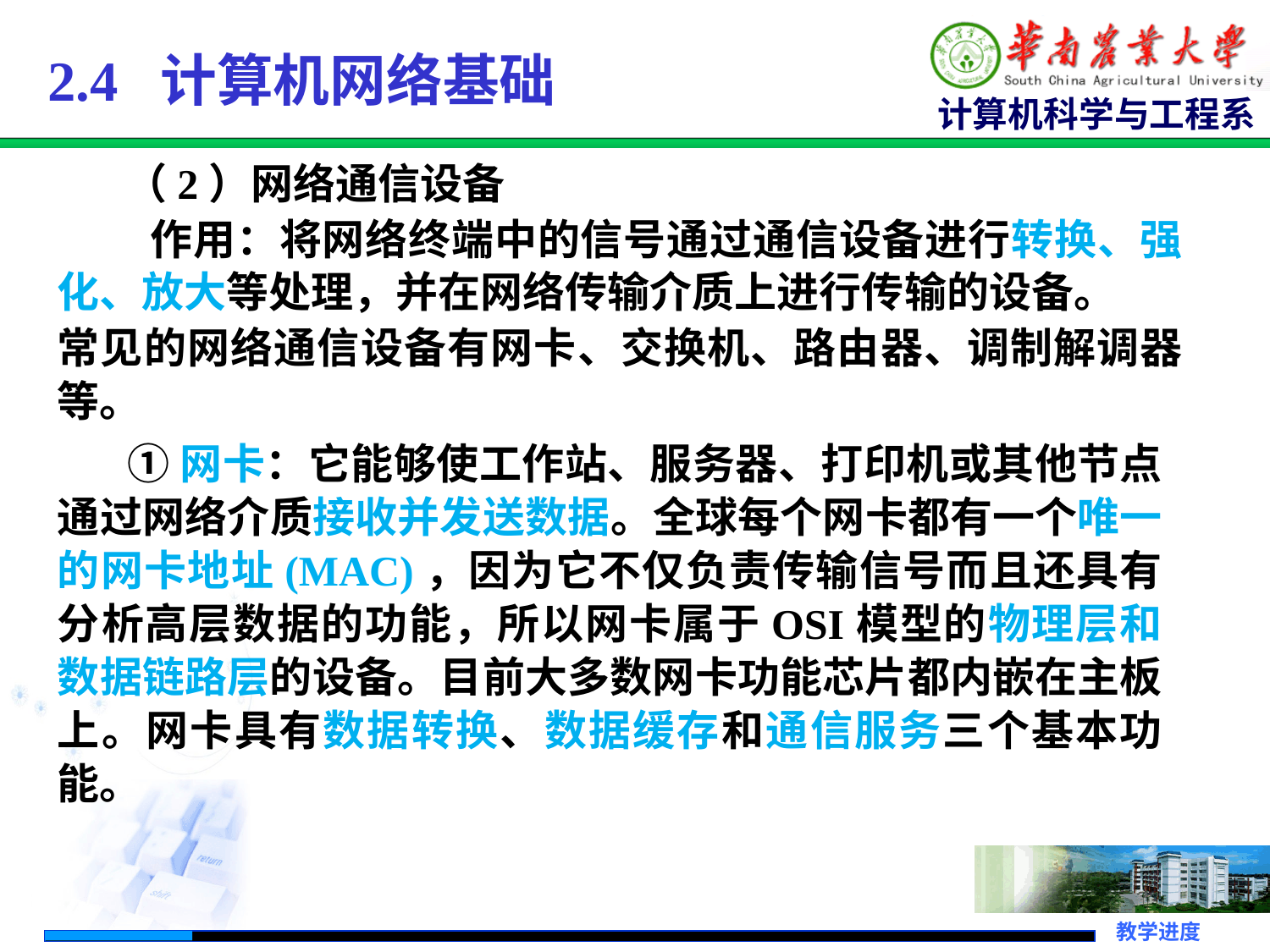

# 2.4  计算机网络基础
      （2）网络通信设备
        作用：将网络终端中的信号通过通信设备进行转换、强化、放大等处理，并在网络传输介质上进行传输的设备。
常见的网络通信设备有网卡、交换机、路由器、调制解调器等。
       ①网卡：它能够使工作站、服务器、打印机或其他节点通过网络介质接收并发送数据。全球每个网卡都有一个唯一的网卡地址(MAC)，因为它不仅负责传输信号而且还具有分析高层数据的功能，所以网卡属于OSI模型的物理层和数据链路层的设备。目前大多数网卡功能芯片都内嵌在主板上。网卡具有数据转换、数据缓存和通信服务三个基本功能。